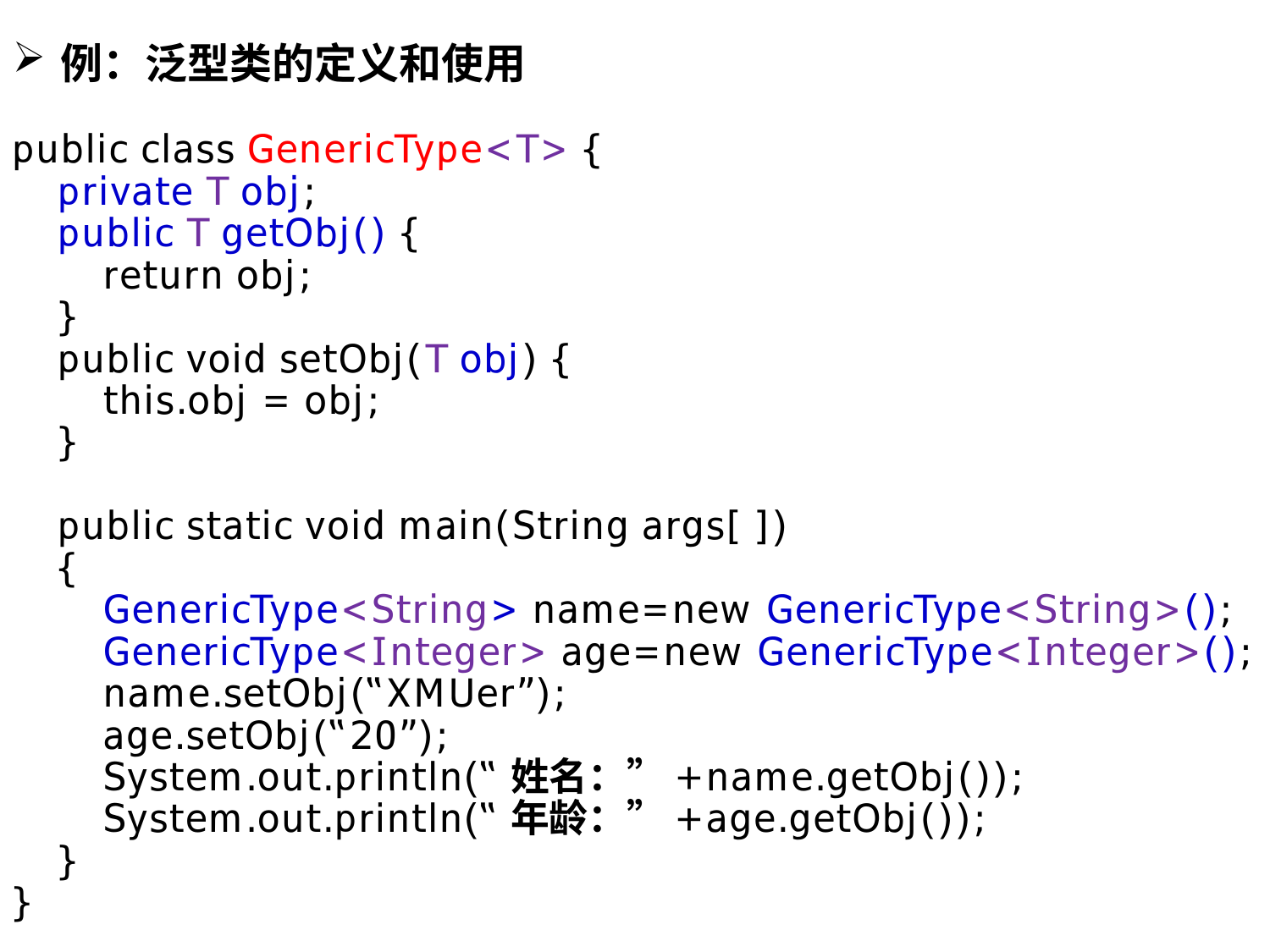

例：泛型类的定义和使用

public class GenericType<T> {
    private T obj;
    public T getObj() {
        return obj;
    }
    public void setObj(T obj) {
        this.obj = obj;
    }

    public static void main(String args[ ])
    {
        GenericType<String> name=new GenericType<String>();
        GenericType<Integer> age=new GenericType<Integer>();
        name.setObj(“XMUer”);
        age.setObj(“20”);
        System.out.println(“姓名：”+name.getObj());
        System.out.println(“年龄：”+age.getObj());
    }
}